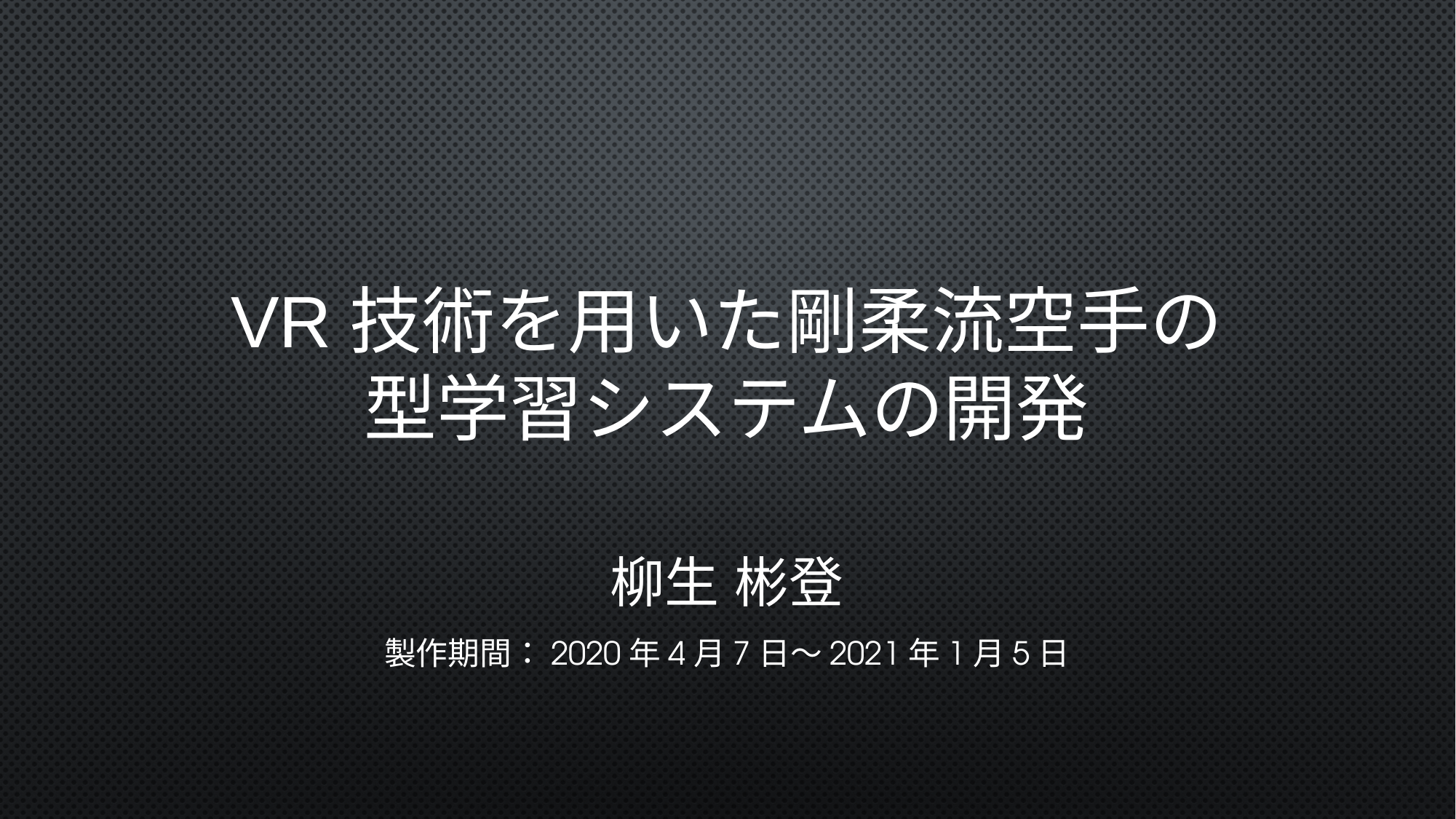

# VR技術を用いた剛柔流空手の型学習システムの開発

柳生 彬登
製作期間：2020年4月7日～2021年1月5日